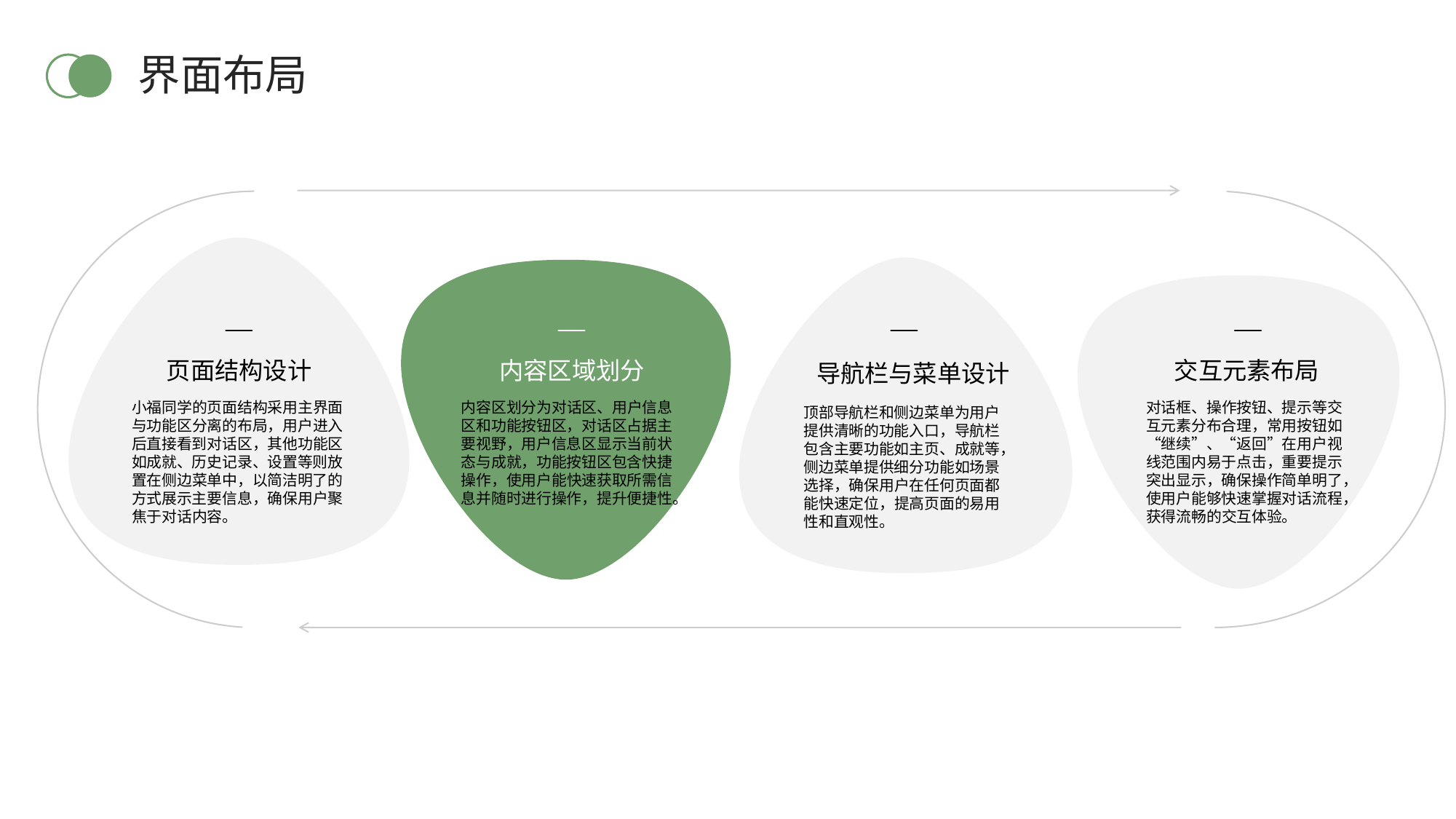

界面布局

页面结构设计
内容区域划分
交互元素布局
导航栏与菜单设计
对话框、操作按钮、提示等交互元素分布合理，常用按钮如“继续”、“返回”在用户视线范围内易于点击，重要提示突出显示，确保操作简单明了，使用户能够快速掌握对话流程，获得流畅的交互体验。
小福同学的页面结构采用主界面与功能区分离的布局，用户进入后直接看到对话区，其他功能区如成就、历史记录、设置等则放置在侧边菜单中，以简洁明了的方式展示主要信息，确保用户聚焦于对话内容。
内容区划分为对话区、用户信息区和功能按钮区，对话区占据主要视野，用户信息区显示当前状态与成就，功能按钮区包含快捷操作，使用户能快速获取所需信息并随时进行操作，提升便捷性。
顶部导航栏和侧边菜单为用户提供清晰的功能入口，导航栏包含主要功能如主页、成就等，侧边菜单提供细分功能如场景选择，确保用户在任何页面都能快速定位，提高页面的易用性和直观性。